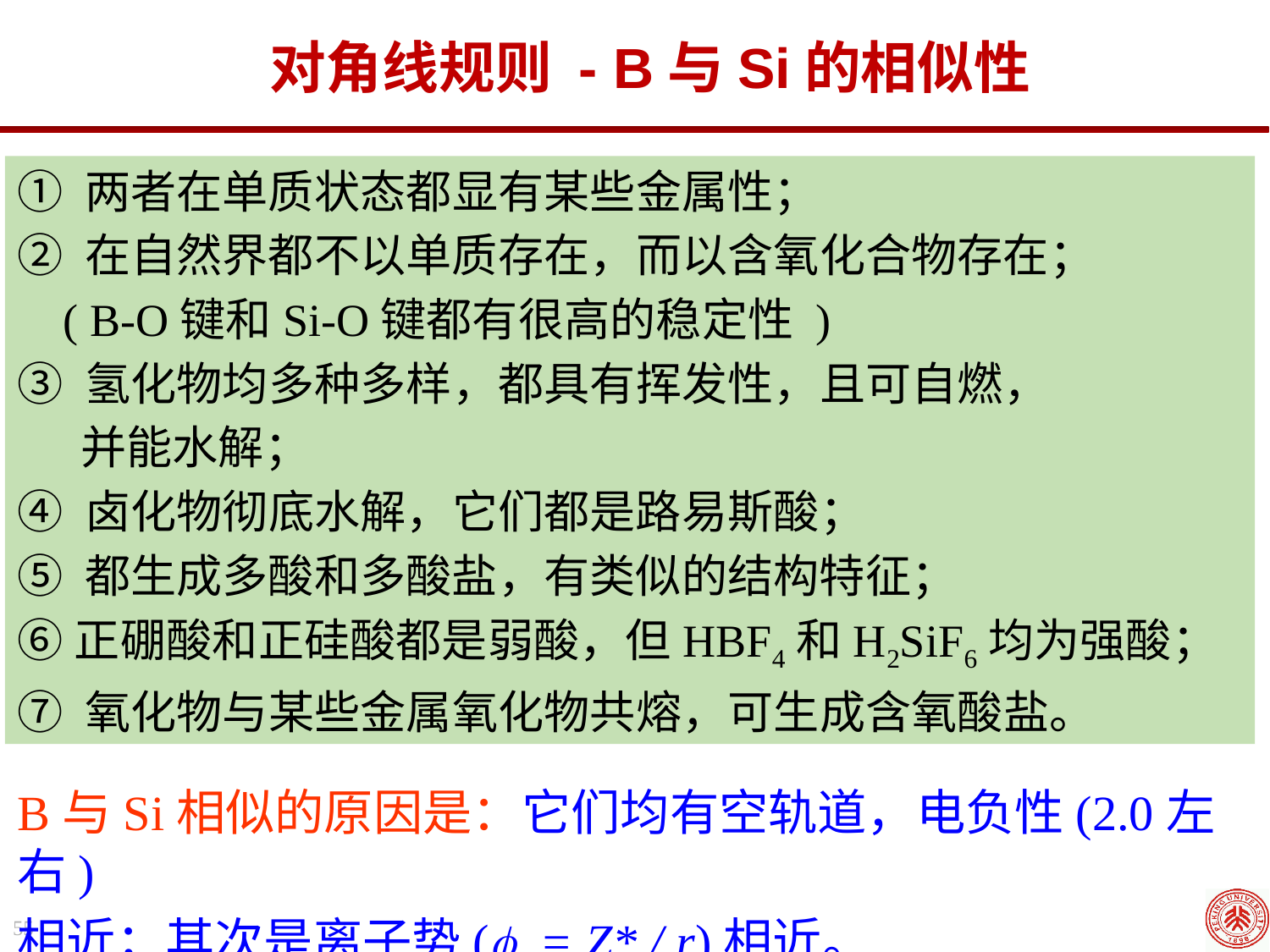

对角线规则 - B与Si的相似性

① 两者在单质状态都显有某些金属性；
② 在自然界都不以单质存在，而以含氧化合物存在；
    ( B-O键和Si-O键都有很高的稳定性 )
③ 氢化物均多种多样，都具有挥发性，且可自燃，
     并能水解；
④ 卤化物彻底水解，它们都是路易斯酸；
⑤ 都生成多酸和多酸盐，有类似的结构特征；
⑥正硼酸和正硅酸都是弱酸，但HBF4和H2SiF6均为强酸；
⑦ 氧化物与某些金属氧化物共熔，可生成含氧酸盐。
B与Si相似的原因是：它们均有空轨道，电负性(2.0左右)
相近；其次是离子势(φ  = Z* / r)相近。
55